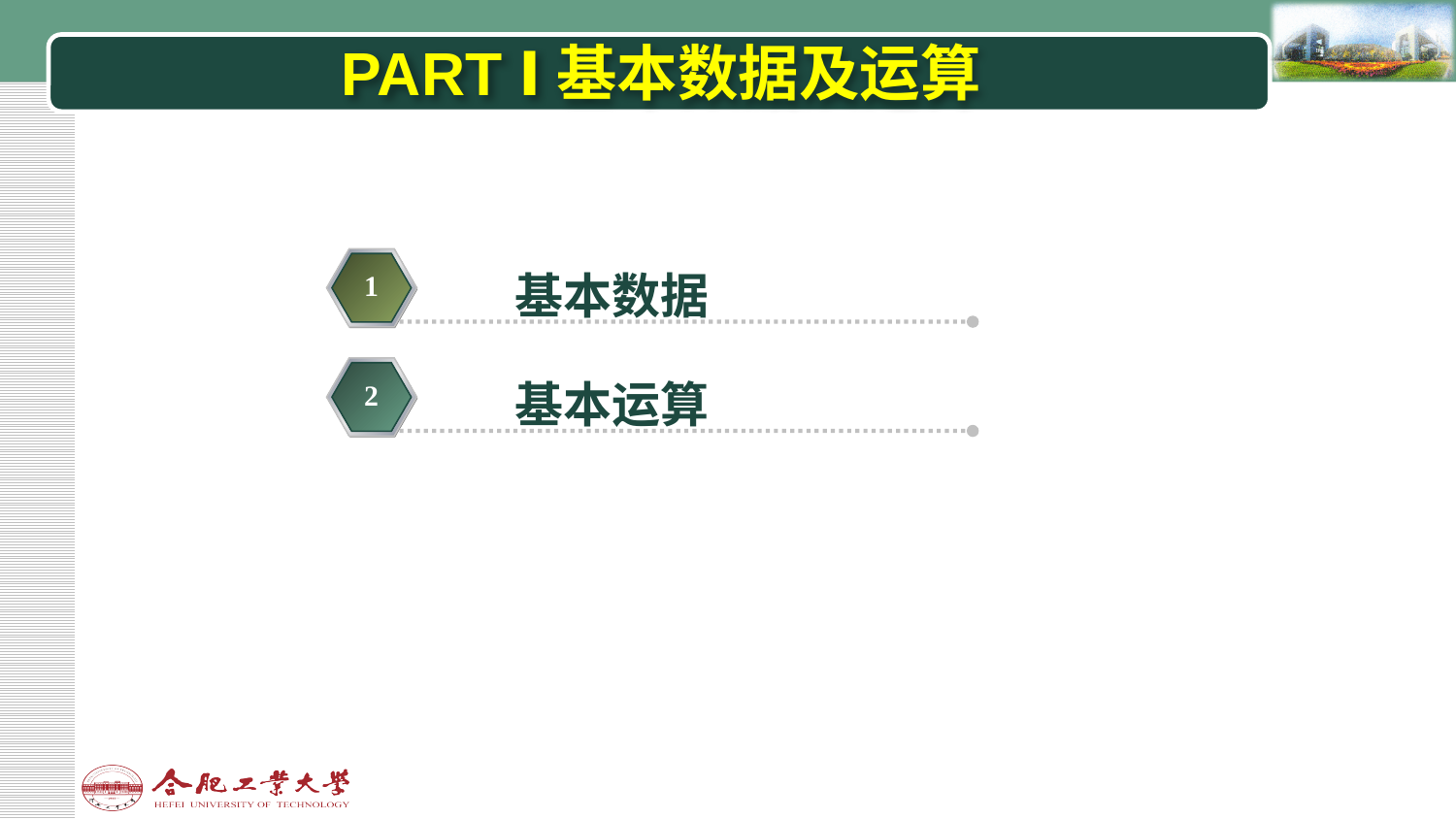

# PART Ⅰ基本数据及运算

基本数据
1

基本运算
2